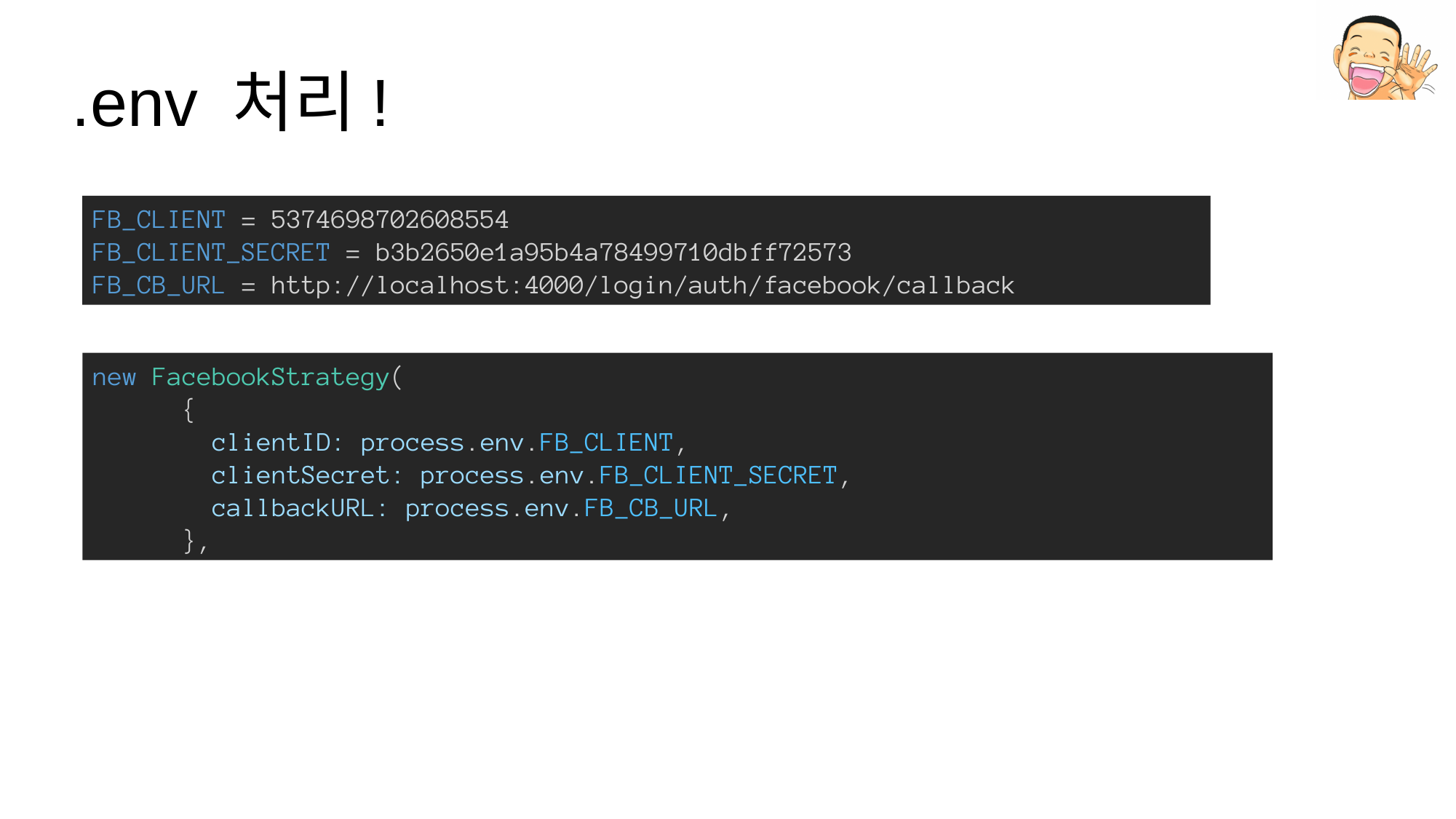

# .env 처리!
FB_CLIENT = 5374698702608554
FB_CLIENT_SECRET = b3b2650e1a95b4a78499710dbff72573
FB_CB_URL = http://localhost:4000/login/auth/facebook/callback
new FacebookStrategy(
      {
        clientID: process.env.FB_CLIENT,
        clientSecret: process.env.FB_CLIENT_SECRET,
        callbackURL: process.env.FB_CB_URL,
      },